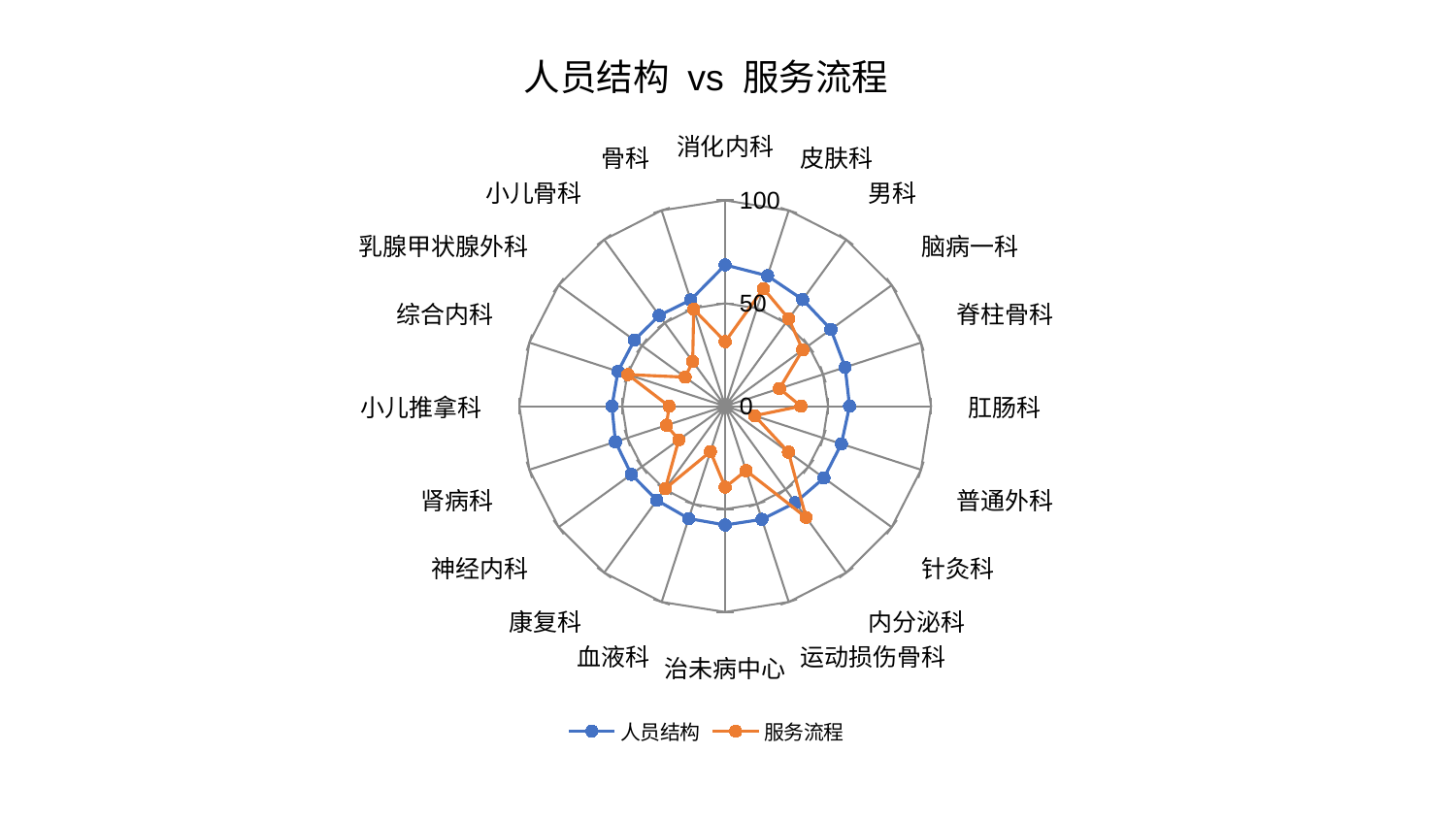

### Chart: 人员结构 vs 服务流程

| Category | 人员结构 | 服务流程 |
|---|---|---|
| 消化内科 | 68.63838259894084 | 31.371157119823156 |
| 皮肤科 | 66.62191769482877 | 60.10604386875552 |
| 男科 | 64.03922020430242 | 52.49944386246041 |
| 脑病一科 | 63.486666269036334 | 46.59107366650095 |
| 脊柱骨科 | 61.279858845294505 | 27.727760953336237 |
| 肛肠科 | 60.42041277939893 | 36.79532262899123 |
| 普通外科 | 59.35139221445046 | 15.031237504426752 |
| 针灸科 | 59.32175679087966 | 37.96387489841937 |
| 内分泌科 | 57.953922704323055 | 66.82540878997554 |
| 运动损伤骨科 | 57.81297047182589 | 32.9286466151945 |
| 治未病中心 | 57.738007280015765 | 39.34904786693527 |
| 血液科 | 57.41673928678072 | 23.198981750768873 |
| 康复科 | 56.49607606399567 | 49.52240060542052 |
| 神经内科 | 56.33852874551909 | 27.87769903427914 |
| 肾病科 | 56.07806069764227 | 29.982286033508373 |
| 小儿推拿科 | 55.03865921024104 | 27.273406324420304 |
| 综合内科 | 54.75611688059801 | 49.68942786352125 |
| 乳腺甲状腺外科 | 54.55712385580873 | 24.051516476430955 |
| 小儿骨科 | 54.50489351362681 | 26.864539648844097 |
| 骨科 | 54.2819169228783 | 49.48813277362362 |
27